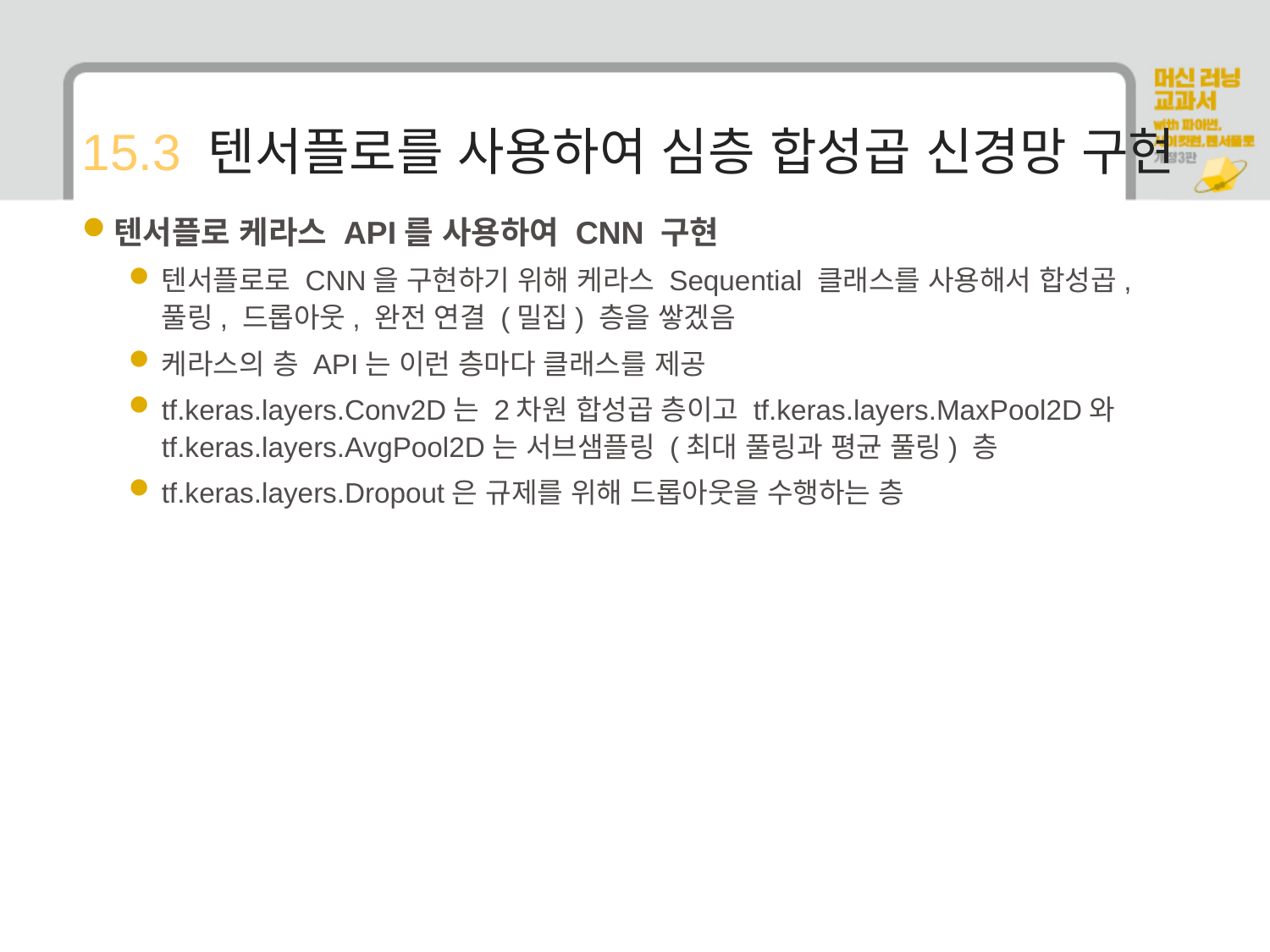

# 15.3 텐서플로를 사용하여 심층 합성곱 신경망 구현
텐서플로 케라스 API를 사용하여 CNN 구현
텐서플로로 CNN을 구현하기 위해 케라스 Sequential 클래스를 사용해서 합성곱, 풀링, 드롭아웃, 완전 연결 (밀집) 층을 쌓겠음
케라스의 층 API는 이런 층마다 클래스를 제공
tf.keras.layers.Conv2D는 2차원 합성곱 층이고 tf.keras.layers.MaxPool2D와 tf.keras.layers.AvgPool2D는 서브샘플링 (최대 풀링과 평균 풀링) 층
tf.keras.layers.Dropout은 규제를 위해 드롭아웃을 수행하는 층